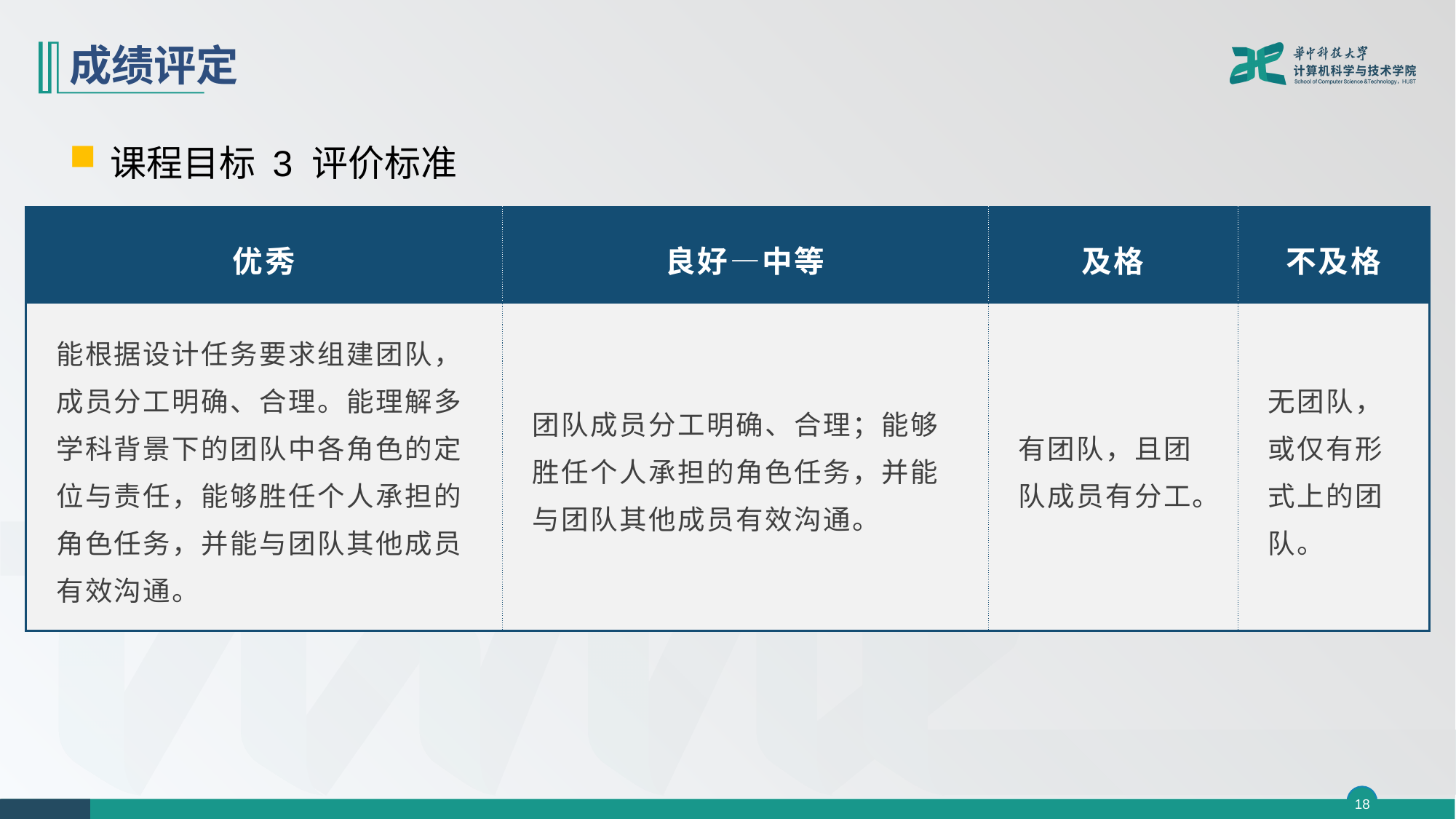

# 成绩评定
课程目标 3 评价标准
| 优秀 | 良好—中等 | 及格 | 不及格 |
| --- | --- | --- | --- |
| 能根据设计任务要求组建团队，成员分工明确、合理。能理解多学科背景下的团队中各角色的定位与责任，能够胜任个人承担的角色任务，并能与团队其他成员有效沟通。 | 团队成员分工明确、合理；能够胜任个人承担的角色任务，并能与团队其他成员有效沟通。 | 有团队，且团队成员有分工。 | 无团队，或仅有形式上的团队。 |